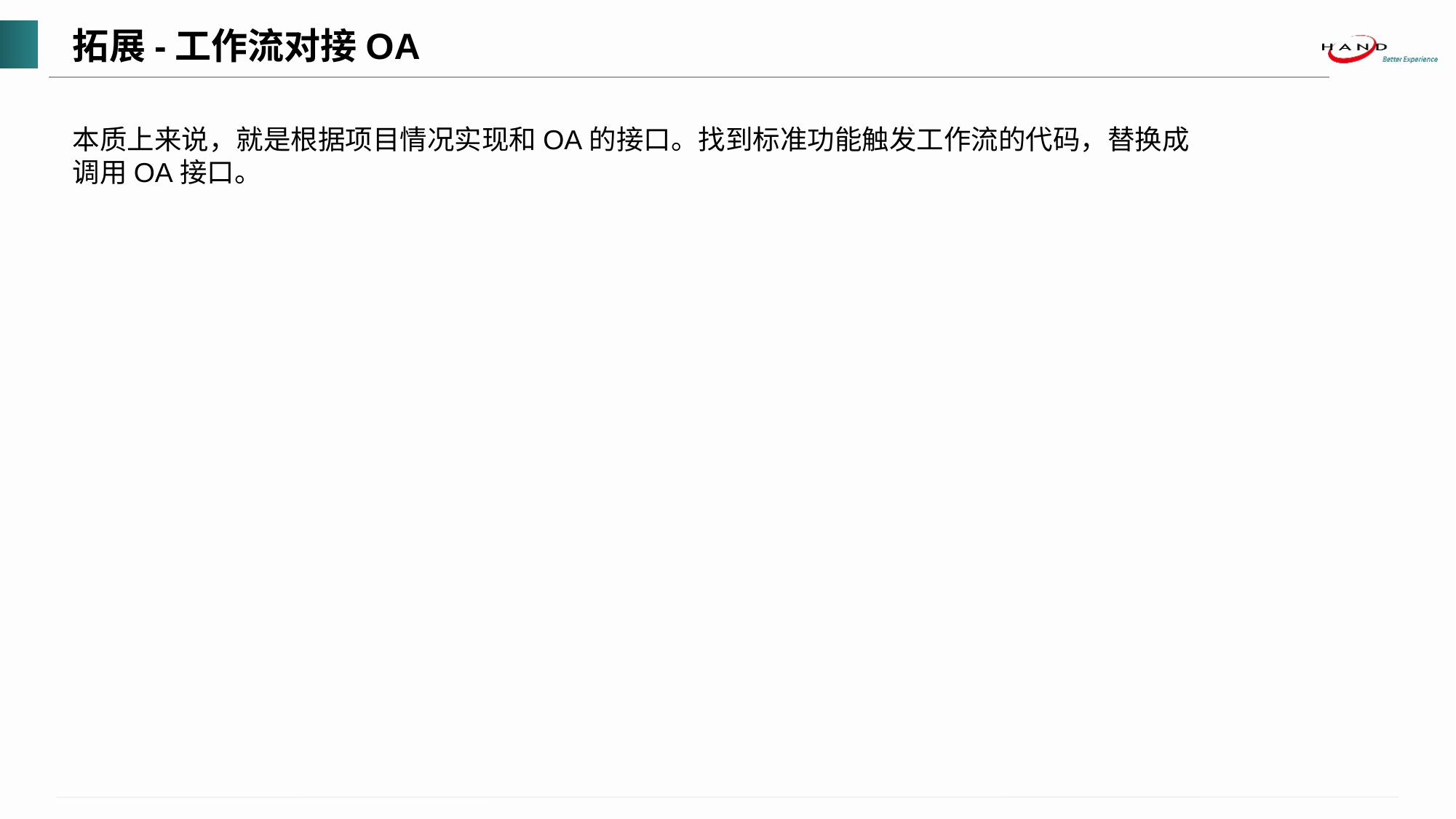

拓展-工作流对接OA
本质上来说，就是根据项目情况实现和OA的接口。找到标准功能触发工作流的代码，替换成
调用OA接口。